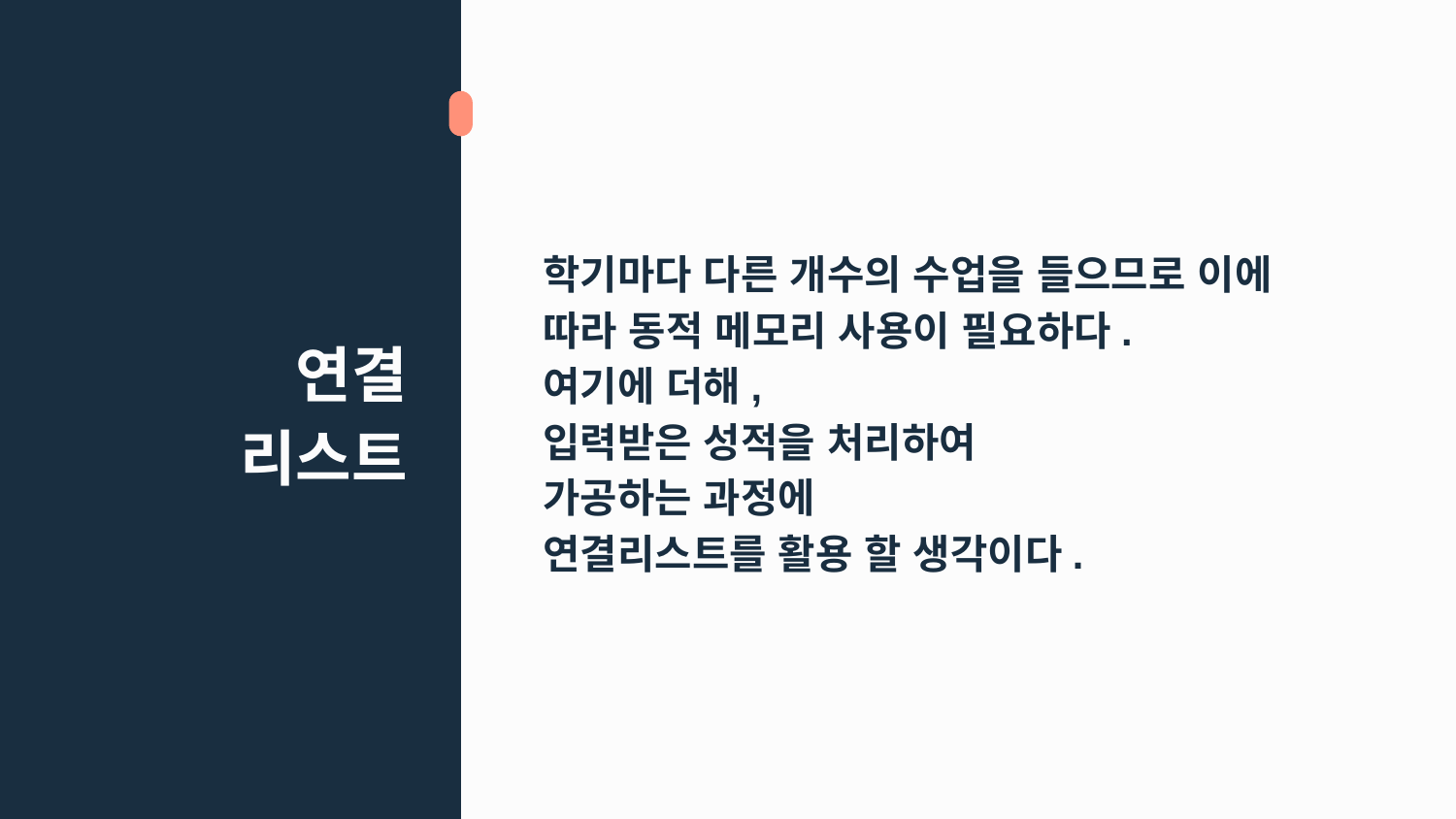

학기마다 다른 개수의 수업을 들으므로 이에 따라 동적 메모리 사용이 필요하다.
여기에 더해,
입력받은 성적을 처리하여
가공하는 과정에
연결리스트를 활용 할 생각이다.
# 연결 리스트